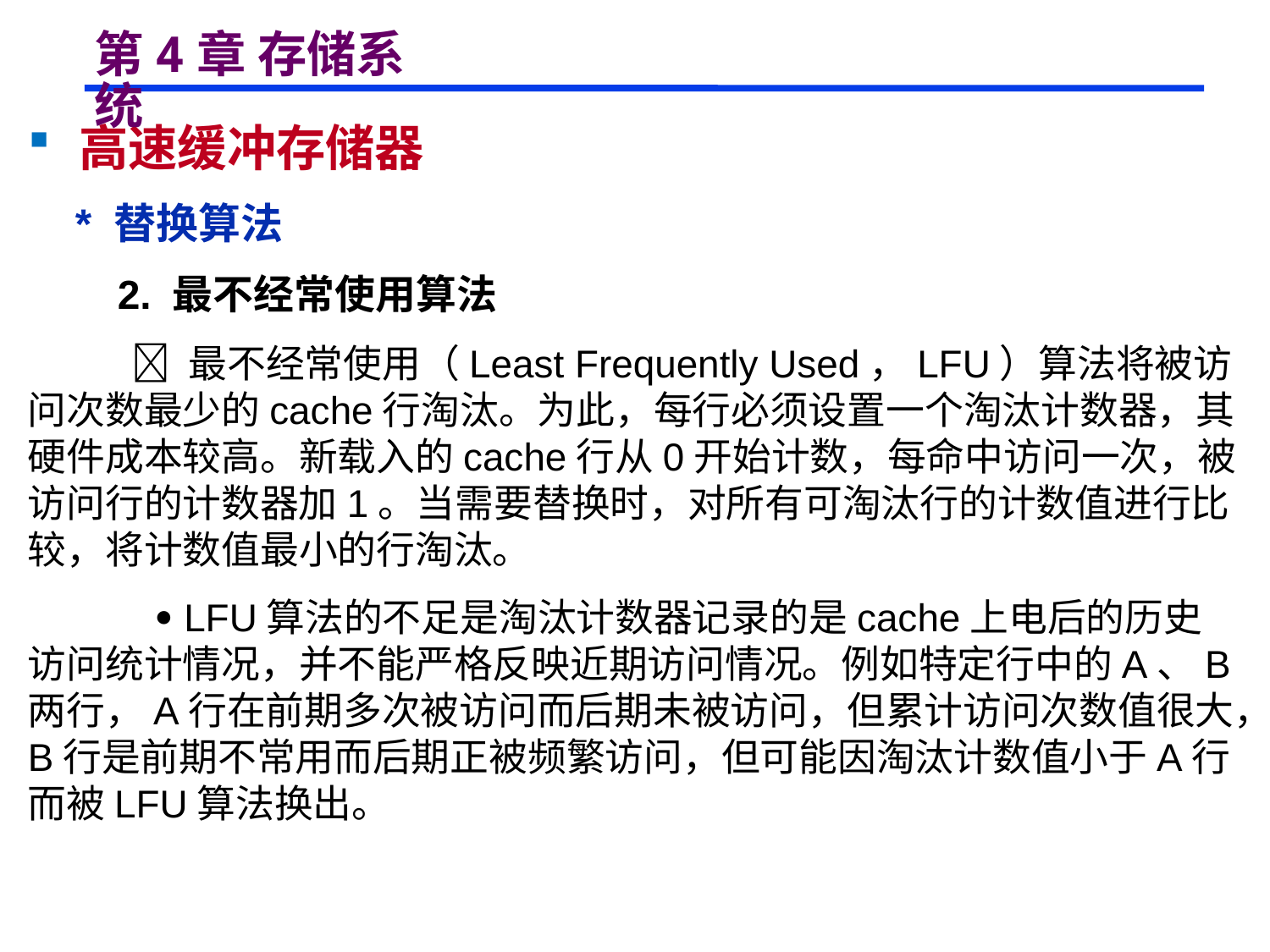

# 第4章 存储系统
 高速缓冲存储器
    * 替换算法
        2. 最不经常使用算法
            • 最不经常使用（Least Frequently Used，LFU）算法将被访问次数最少的cache行淘汰。为此，每行必须设置一个淘汰计数器，其硬件成本较高。新载入的cache行从0开始计数，每命中访问一次，被访问行的计数器加1。当需要替换时，对所有可淘汰行的计数值进行比较，将计数值最小的行淘汰。
            • LFU算法的不足是淘汰计数器记录的是cache上电后的历史访问统计情况，并不能严格反映近期访问情况。例如特定行中的A、B两行，A行在前期多次被访问而后期未被访问，但累计访问次数值很大，B行是前期不常用而后期正被频繁访问，但可能因淘汰计数值小于A行而被LFU算法换出。